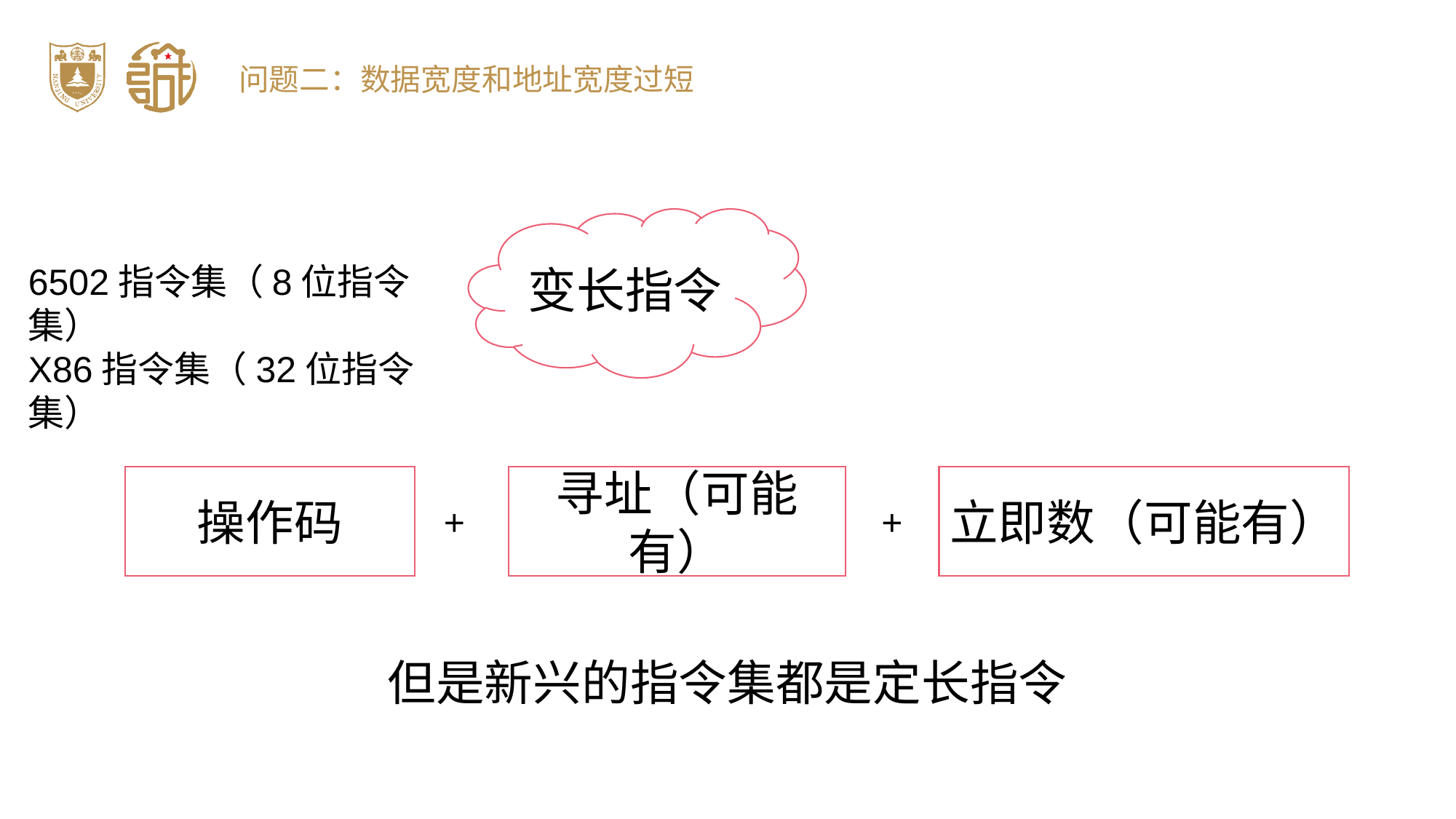

问题二：数据宽度和地址宽度过短
变长指令
6502指令集（8位指令集）
X86指令集（32位指令集）
立即数（可能有）
操作码
寻址（可能有）
+
+
但是新兴的指令集都是定长指令